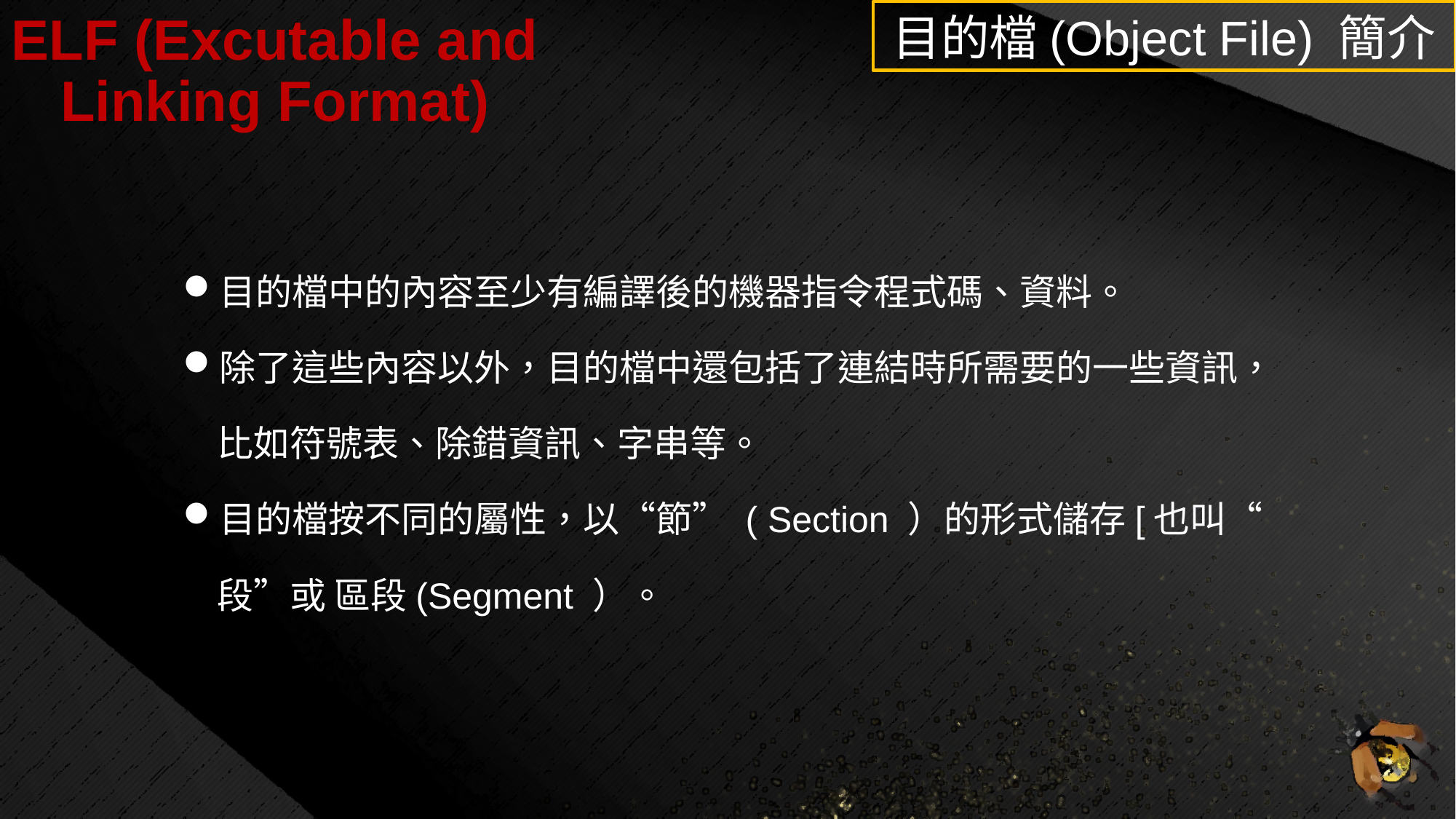

# ELF (Excutable and Linking Format)
目的檔(Object File) 簡介
目的檔中的內容至少有編譯後的機器指令程式碼、資料。
除了這些內容以外，目的檔中還包括了連結時所需要的一些資訊，比如符號表、除錯資訊、字串等。
目的檔按不同的屬性，以“節” ( Section ）的形式儲存[也叫“段”或 區段(Segment ）。